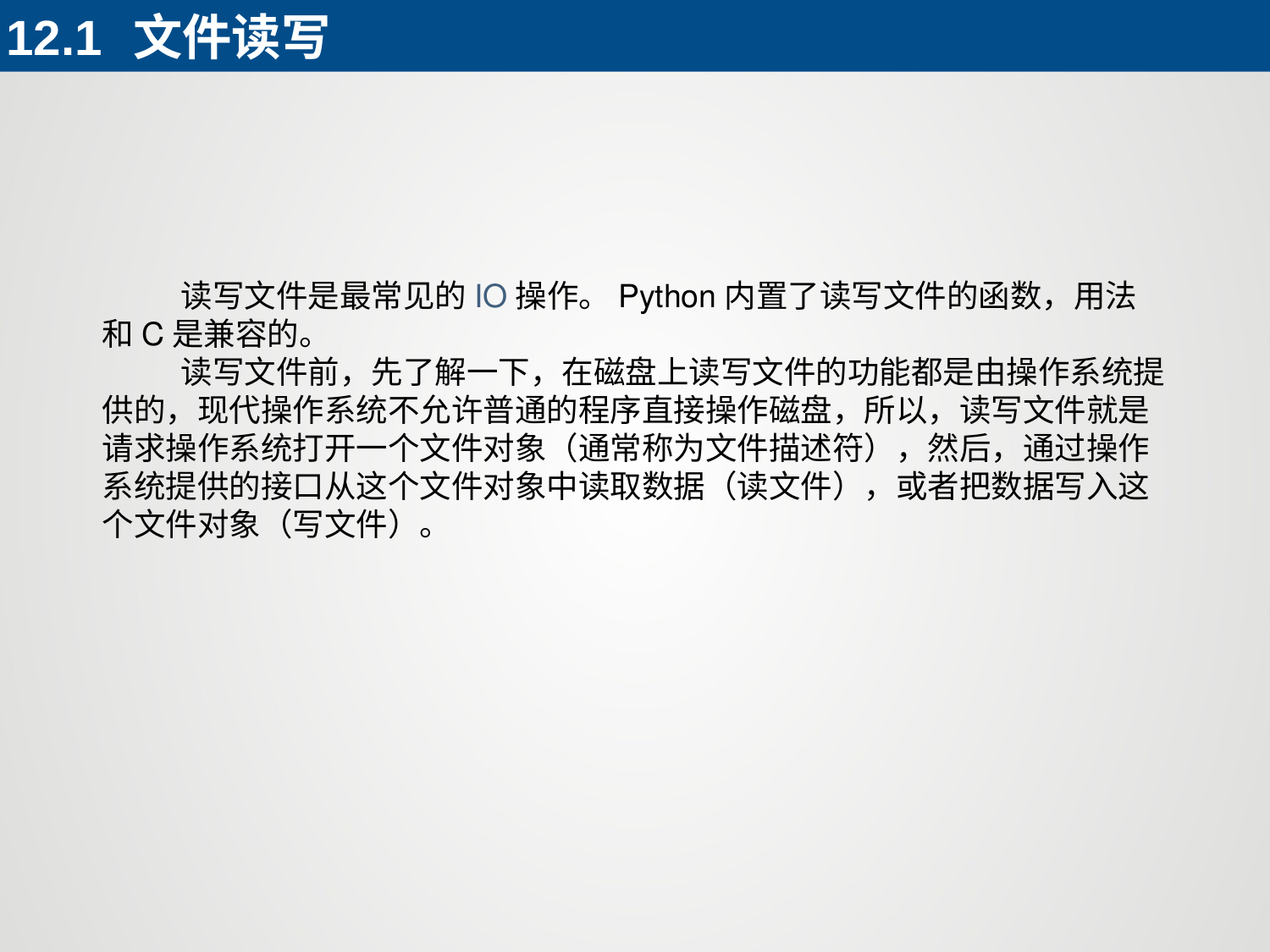

12.1	文件读写
        读写文件是最常见的IO操作。Python内置了读写文件的函数，用法和C是兼容的。
        读写文件前，先了解一下，在磁盘上读写文件的功能都是由操作系统提供的，现代操作系统不允许普通的程序直接操作磁盘，所以，读写文件就是请求操作系统打开一个文件对象（通常称为文件描述符），然后，通过操作系统提供的接口从这个文件对象中读取数据（读文件），或者把数据写入这个文件对象（写文件）。